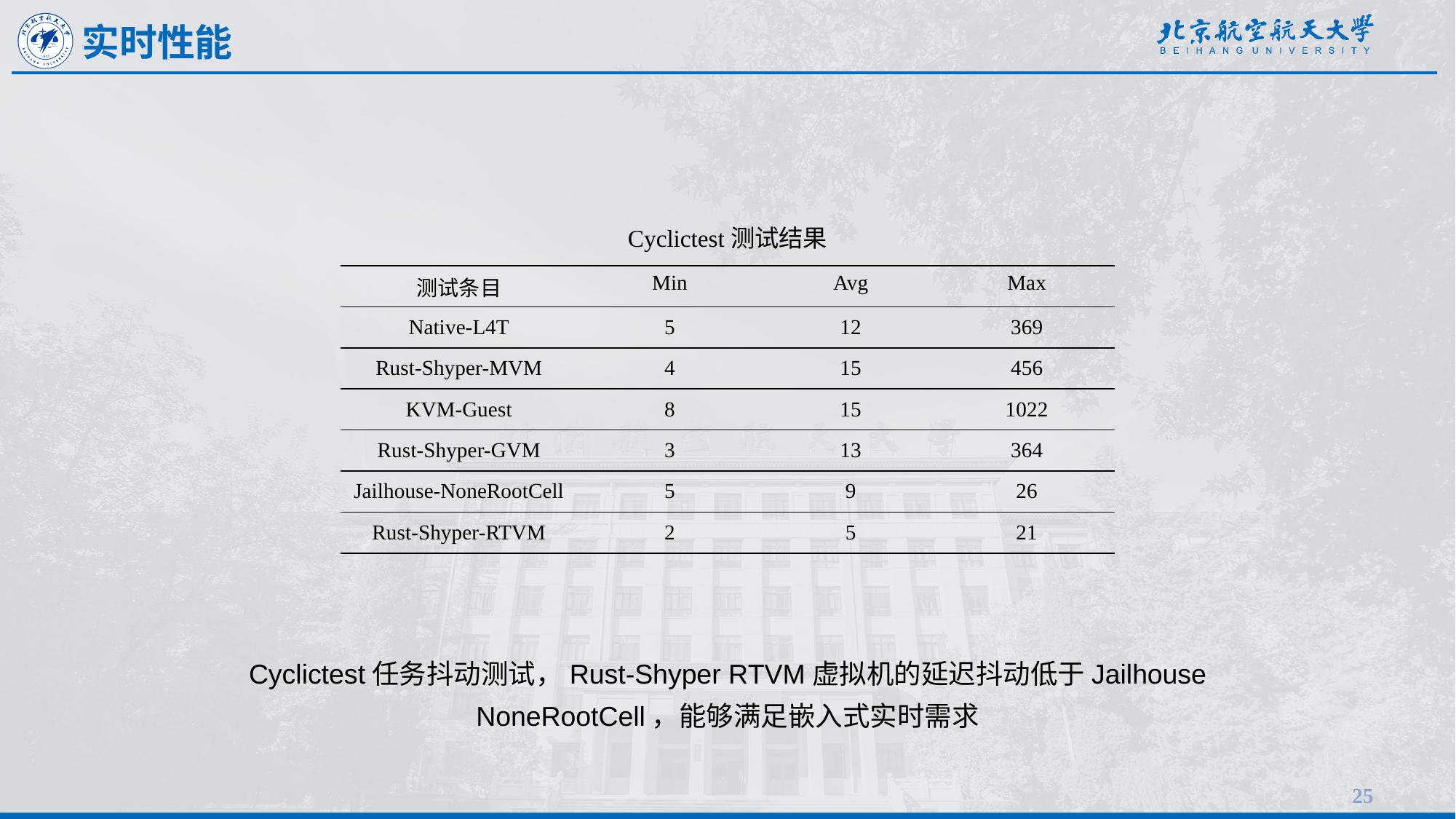

实时性能
Cyclictest测试结果
| 测试条目 | Min | Avg | Max |
| --- | --- | --- | --- |
| Native-L4T | 5 | 12 | 369 |
| Rust-Shyper-MVM | 4 | 15 | 456 |
| KVM-Guest | 8 | 15 | 1022 |
| Rust-Shyper-GVM | 3 | 13 | 364 |
| Jailhouse-NoneRootCell | 5 | 9 | 26 |
| Rust-Shyper-RTVM | 2 | 5 | 21 |
Cyclictest任务抖动测试，Rust-Shyper RTVM虚拟机的延迟抖动低于Jailhouse NoneRootCell，能够满足嵌入式实时需求
25